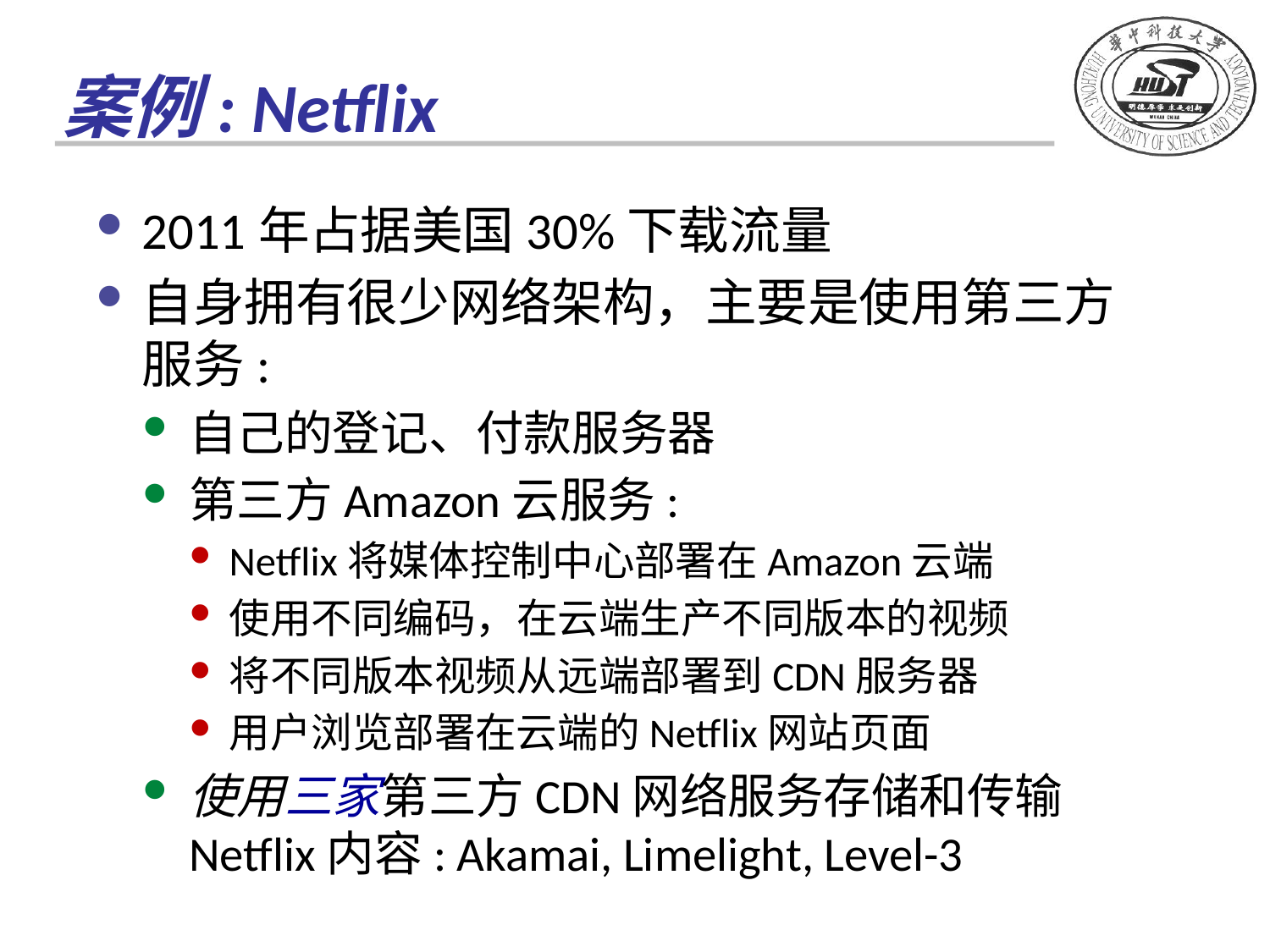

# 案例: Netflix
2011年占据美国30%下载流量
自身拥有很少网络架构，主要是使用第三方服务:
自己的登记、付款服务器
第三方Amazon云服务:
Netflix将媒体控制中心部署在Amazon云端
使用不同编码，在云端生产不同版本的视频
将不同版本视频从远端部署到CDN服务器
用户浏览部署在云端的Netflix网站页面
使用三家第三方CDN网络服务存储和传输 Netflix内容: Akamai, Limelight, Level-3